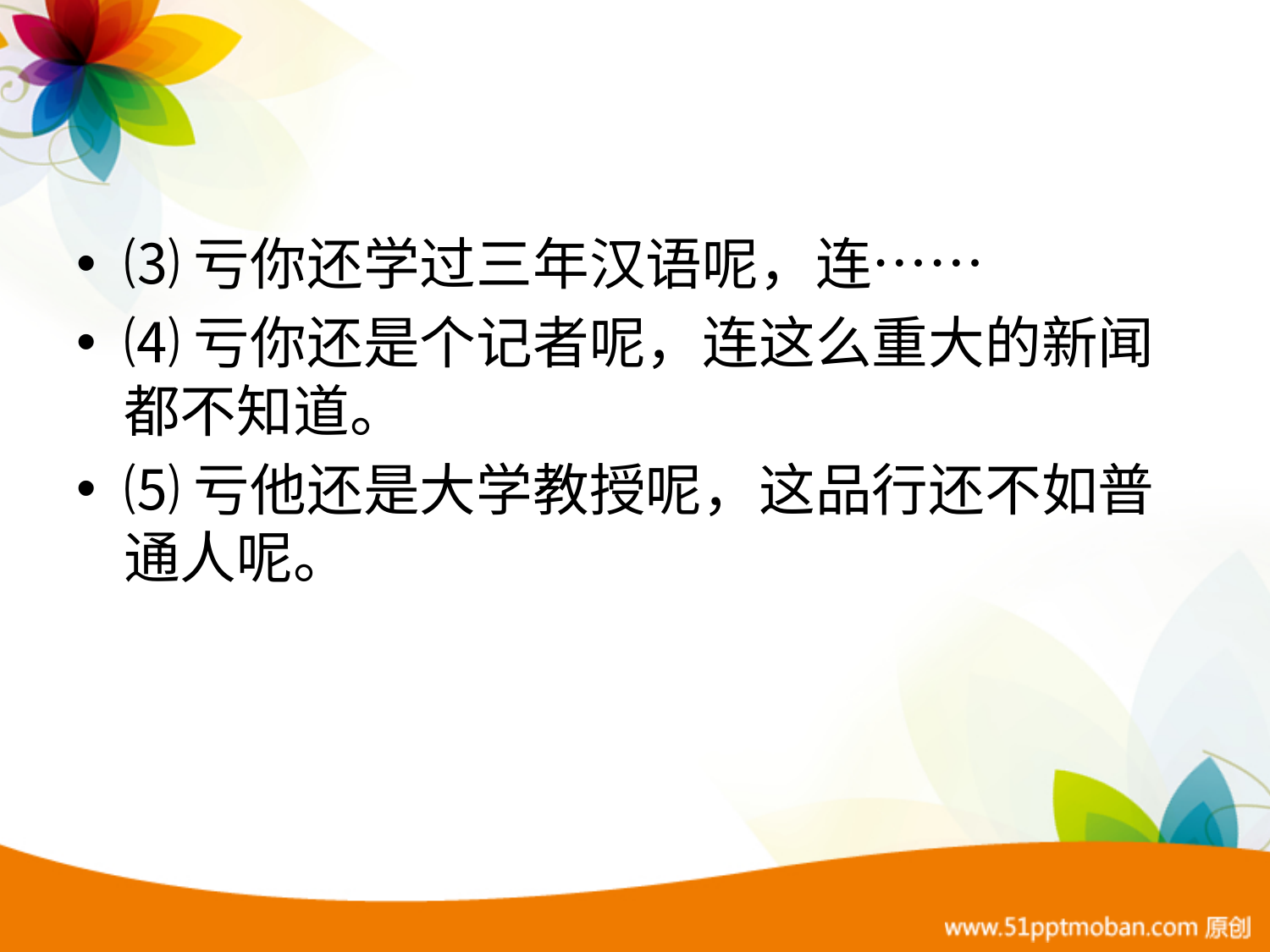

⑶亏你还学过三年汉语呢，连……
⑷亏你还是个记者呢，连这么重大的新闻都不知道。
⑸亏他还是大学教授呢，这品行还不如普通人呢。